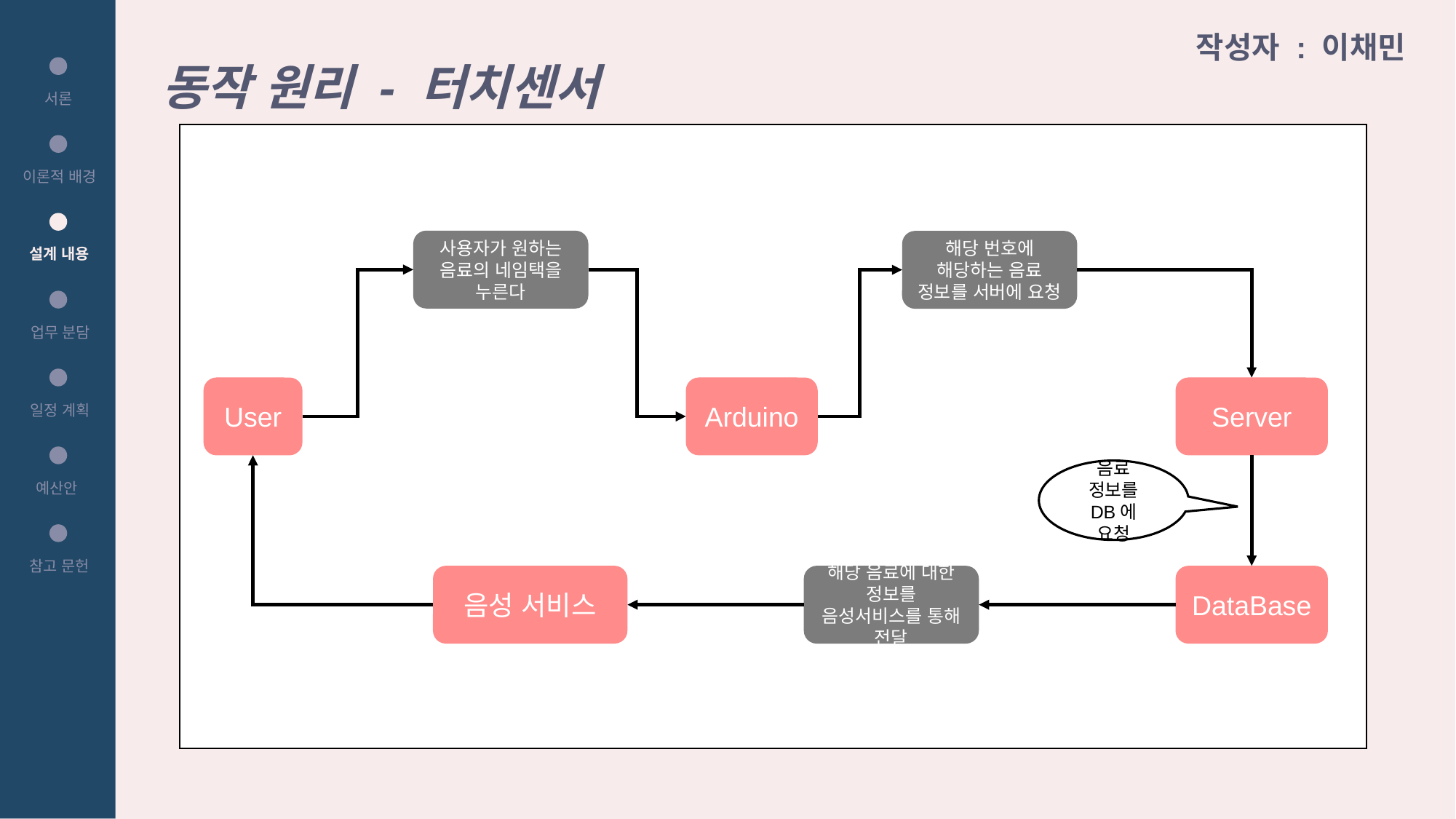

동작 원리 - 터치센서
작성자 : 이채민

서론

이론적 배경

사용자가 원하는 음료의 네임택을 누른다
해당 번호에 해당하는 음료 정보를 서버에 요청
설계 내용

업무 분담

Arduino
Server
User
일정 계획

음료 정보를 DB에 요청
예산안

참고 문헌
음성 서비스
해당 음료에 대한 정보를 음성서비스를 통해 전달
DataBase